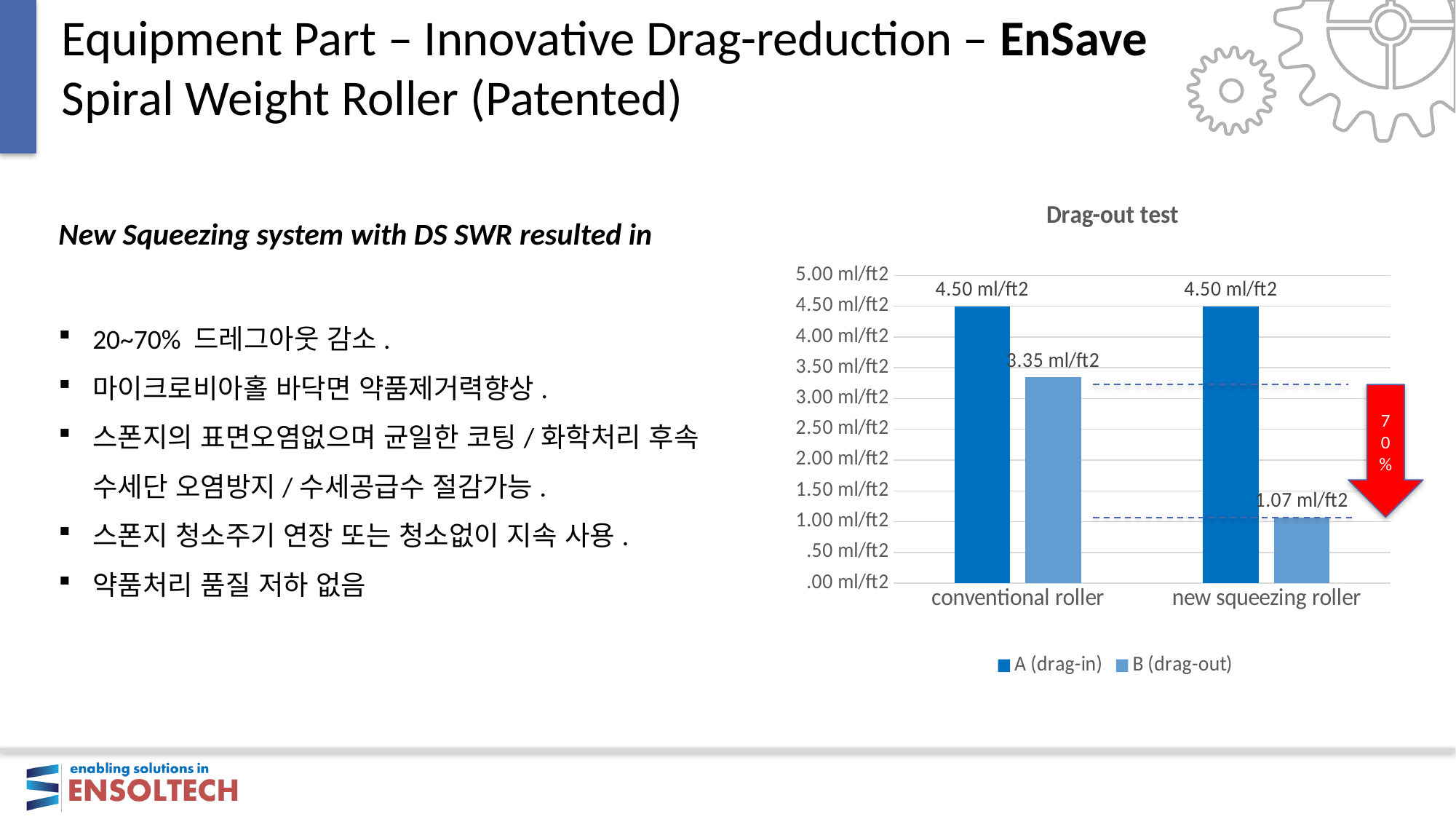

Equipment Part – Innovative Drag-reduction – EnSave
Spiral Weight Roller (Patented)

### Chart: Drag-out test

| Category | A (drag-in) | B (drag-out) |
|---|---|---|
| conventional roller | 4.5 | 3.35 |
| new squeezing roller | 4.5 | 1.07 |
70%
New Squeezing system with DS SWR resulted in

20~70% 드레그아웃 감소.
마이크로비아홀 바닥면 약품제거력향상.
스폰지의 표면오염없으며 균일한 코팅/화학처리 후속 수세단 오염방지/수세공급수 절감가능.
스폰지 청소주기 연장 또는 청소없이 지속 사용.
약품처리 품질 저하 없음